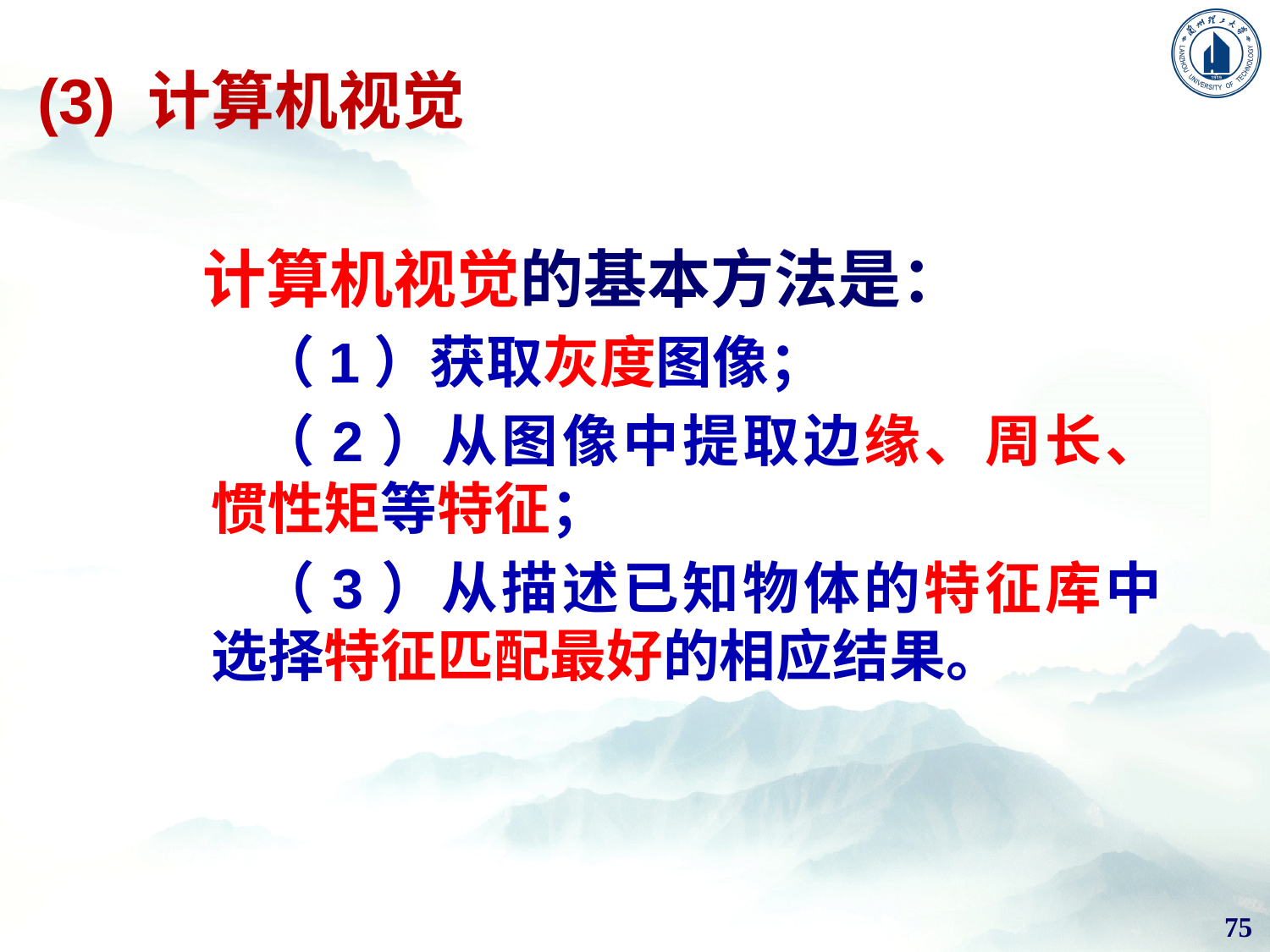

# (3) 计算机视觉
计算机视觉的基本方法是：
（1）获取灰度图像；
（2）从图像中提取边缘、周长、惯性矩等特征；
（3）从描述已知物体的特征库中选择特征匹配最好的相应结果。
75